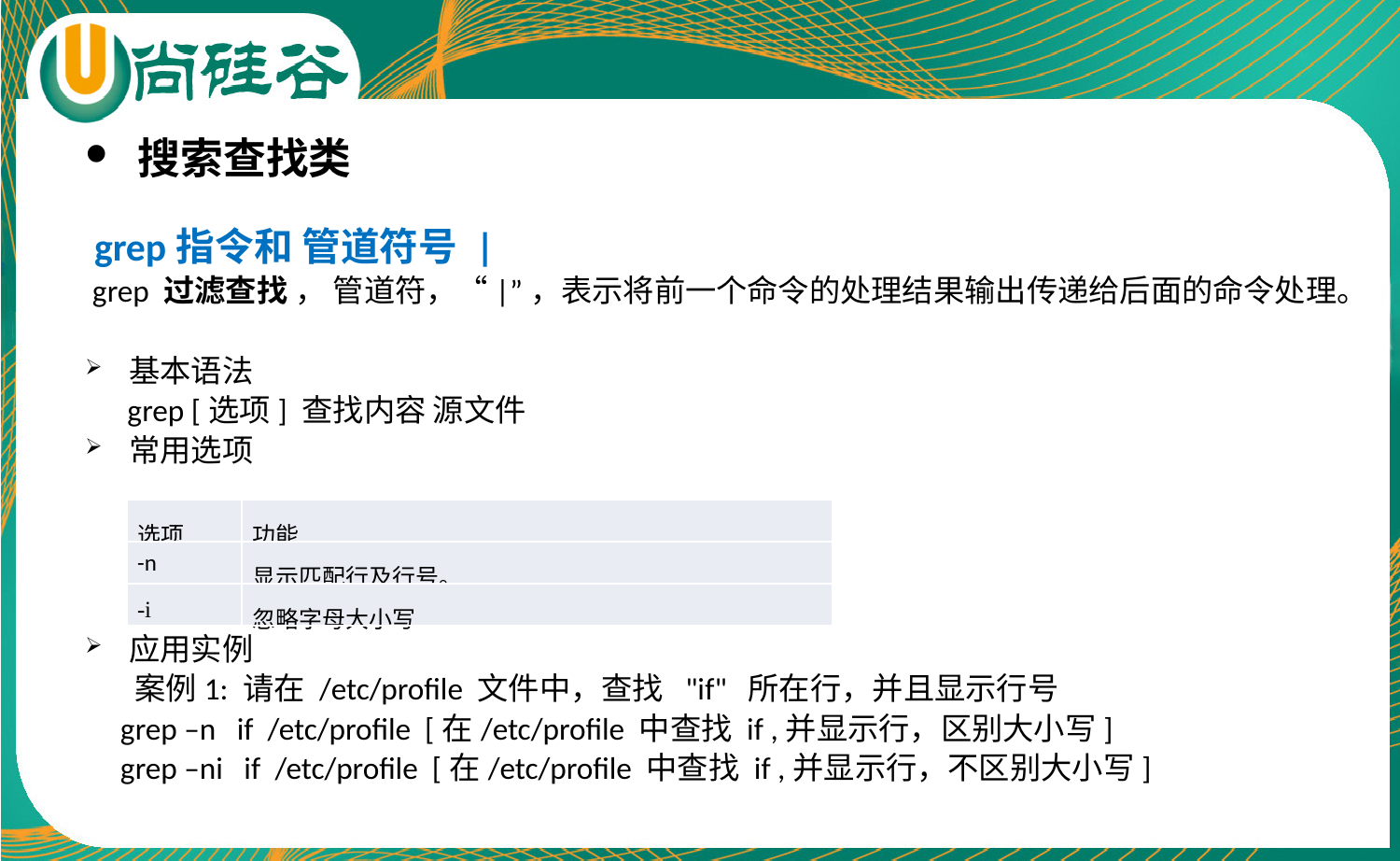

搜索查找类
 grep指令和 管道符号 |
 grep 过滤查找 ， 管道符，“|”，表示将前一个命令的处理结果输出传递给后面的命令处理。

基本语法
      grep [选项] 查找内容 源文件
常用选项

应用实例
      案例1: 请在 /etc/profile 文件中，查找  "if"  所在行，并且显示行号
     grep –n   if  /etc/profile  [在/etc/profile 中查找 if ,并显示行，区别大小写]
     grep –ni   if  /etc/profile  [在/etc/profile 中查找 if ,并显示行，不区别大小写]

| 选项 | 功能 |
| --- | --- |
| -n | 显示匹配行及行号。 |
| -i | 忽略字母大小写 |